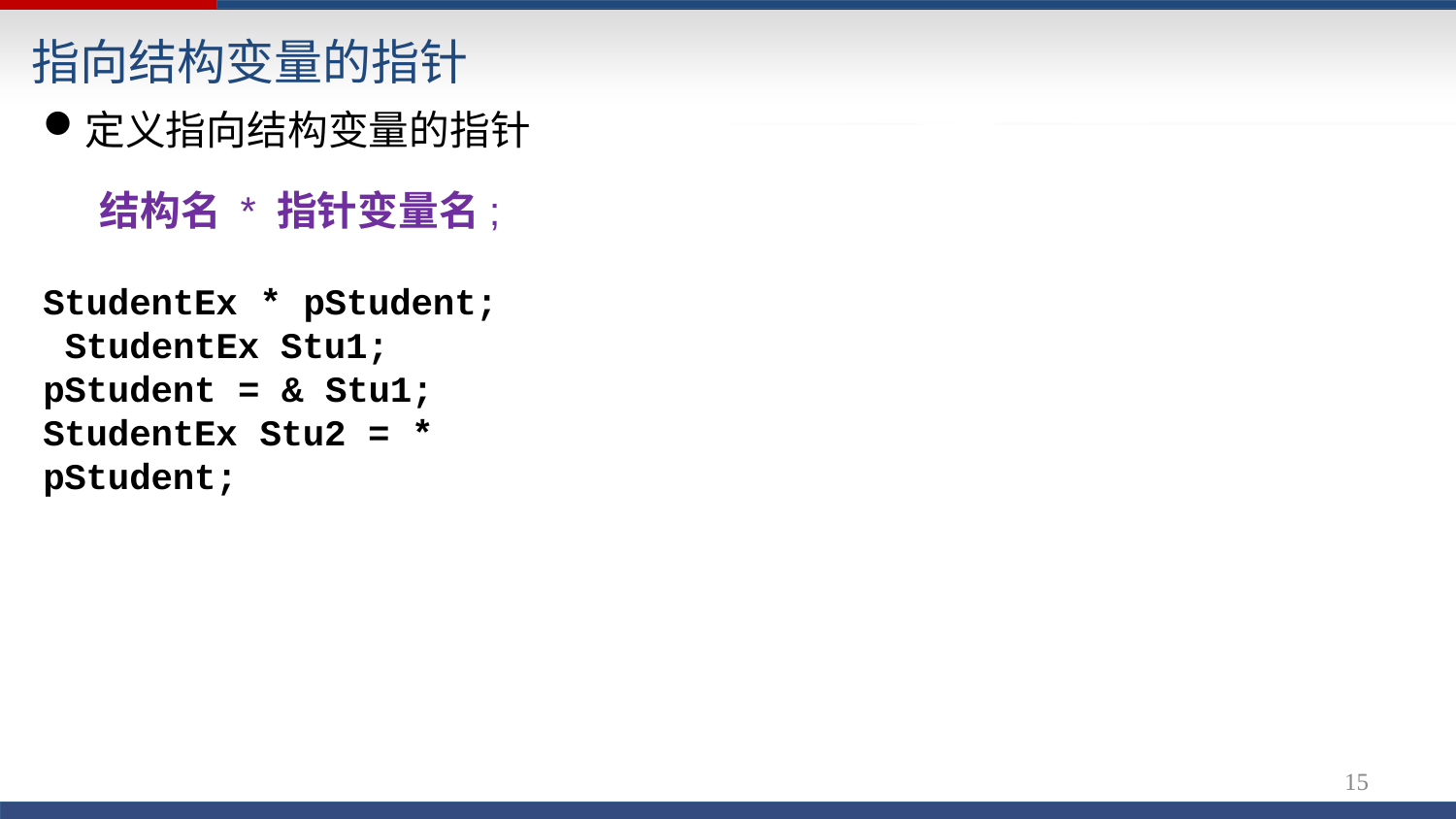

# 指向结构变量的指针
定义指向结构变量的指针

结构名 * 指针变量名;
StudentEx * pStudent;  StudentEx Stu1;  pStudent = & Stu1;
StudentEx Stu2 = * pStudent;
15